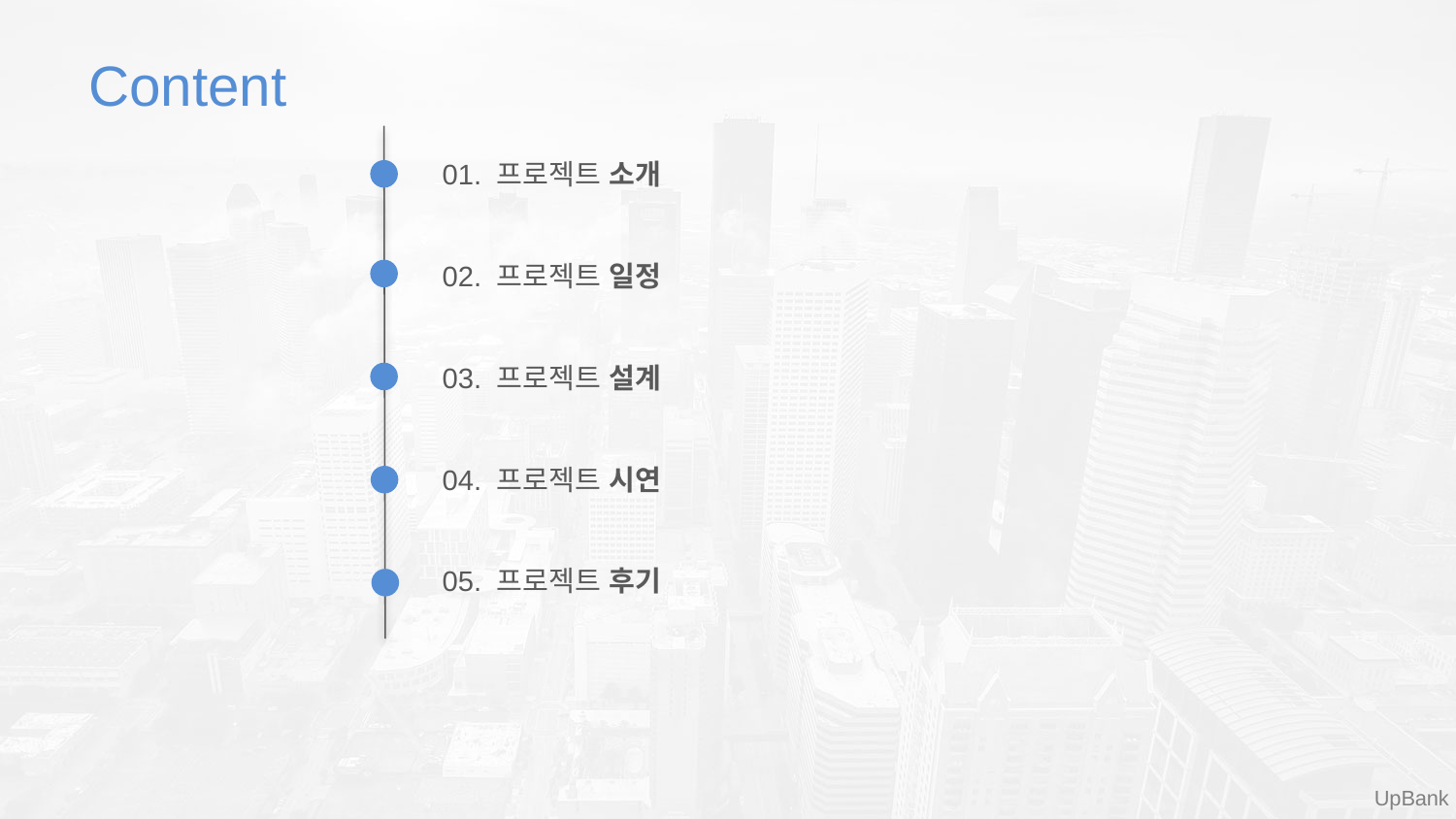

Content
01. 프로젝트 소개

02. 프로젝트 일정

03. 프로젝트 설계

04. 프로젝트 시연

05. 프로젝트 후기

UpBank